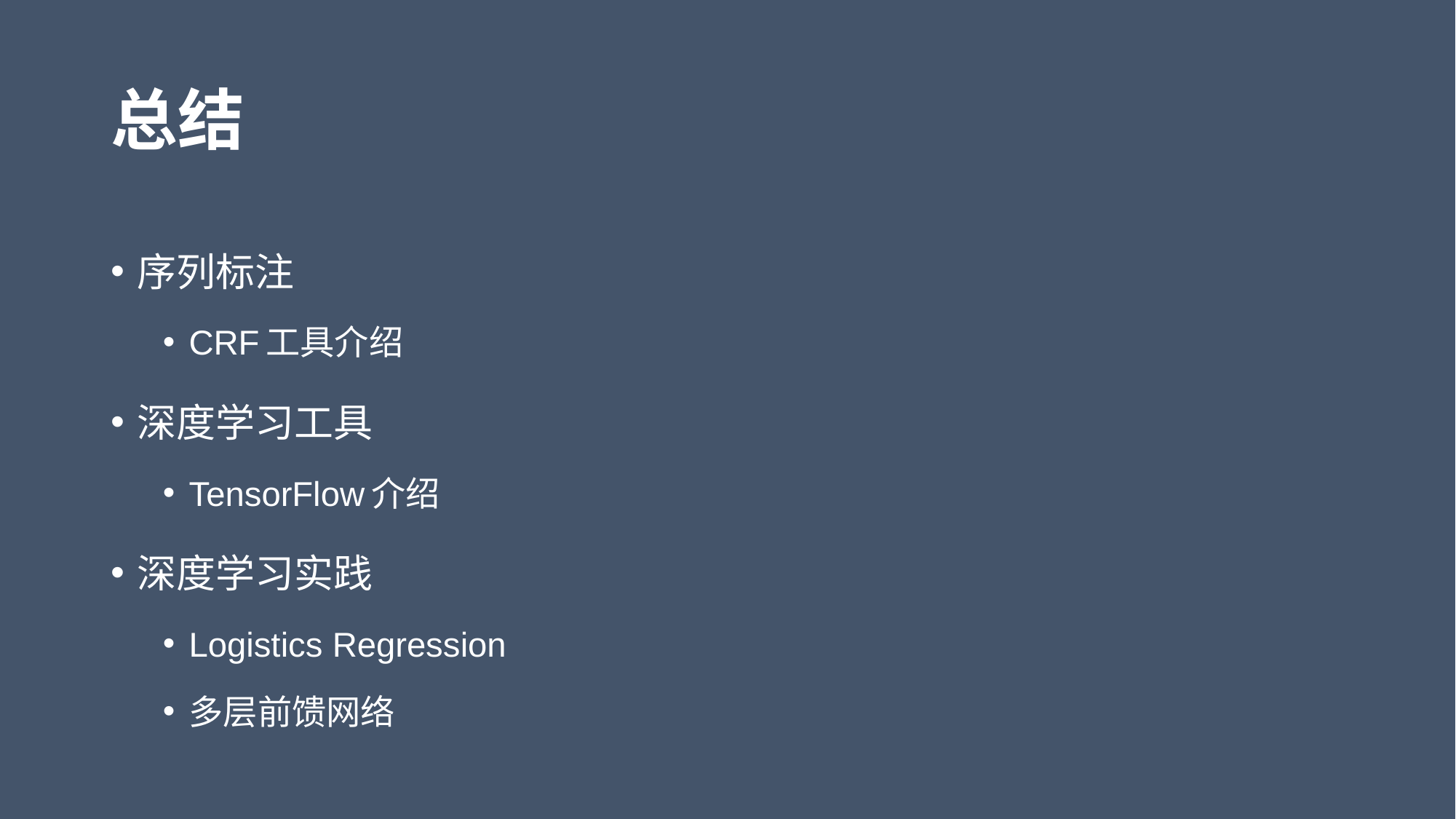

# 总结
序列标注
CRF工具介绍
深度学习工具
TensorFlow介绍
深度学习实践
Logistics Regression
多层前馈网络